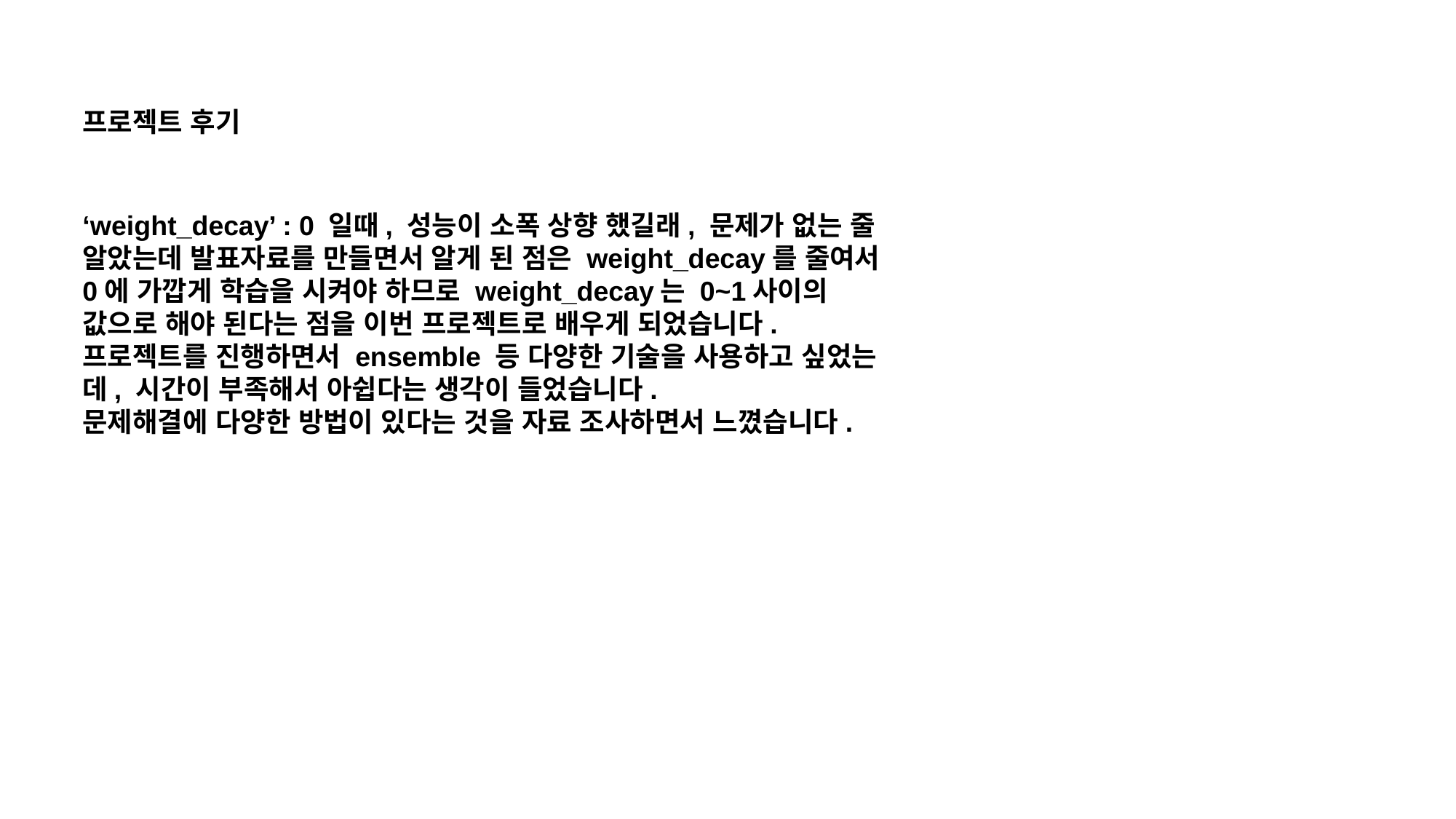

프로젝트 후기
‘weight_decay’ : 0 일때, 성능이 소폭 상향 했길래, 문제가 없는 줄 알았는데 발표자료를 만들면서 알게 된 점은 weight_decay를 줄여서 0에 가깝게 학습을 시켜야 하므로 weight_decay는 0~1사이의 값으로 해야 된다는 점을 이번 프로젝트로 배우게 되었습니다.
프로젝트를 진행하면서 ensemble 등 다양한 기술을 사용하고 싶었는데, 시간이 부족해서 아쉽다는 생각이 들었습니다.
문제해결에 다양한 방법이 있다는 것을 자료 조사하면서 느꼈습니다.